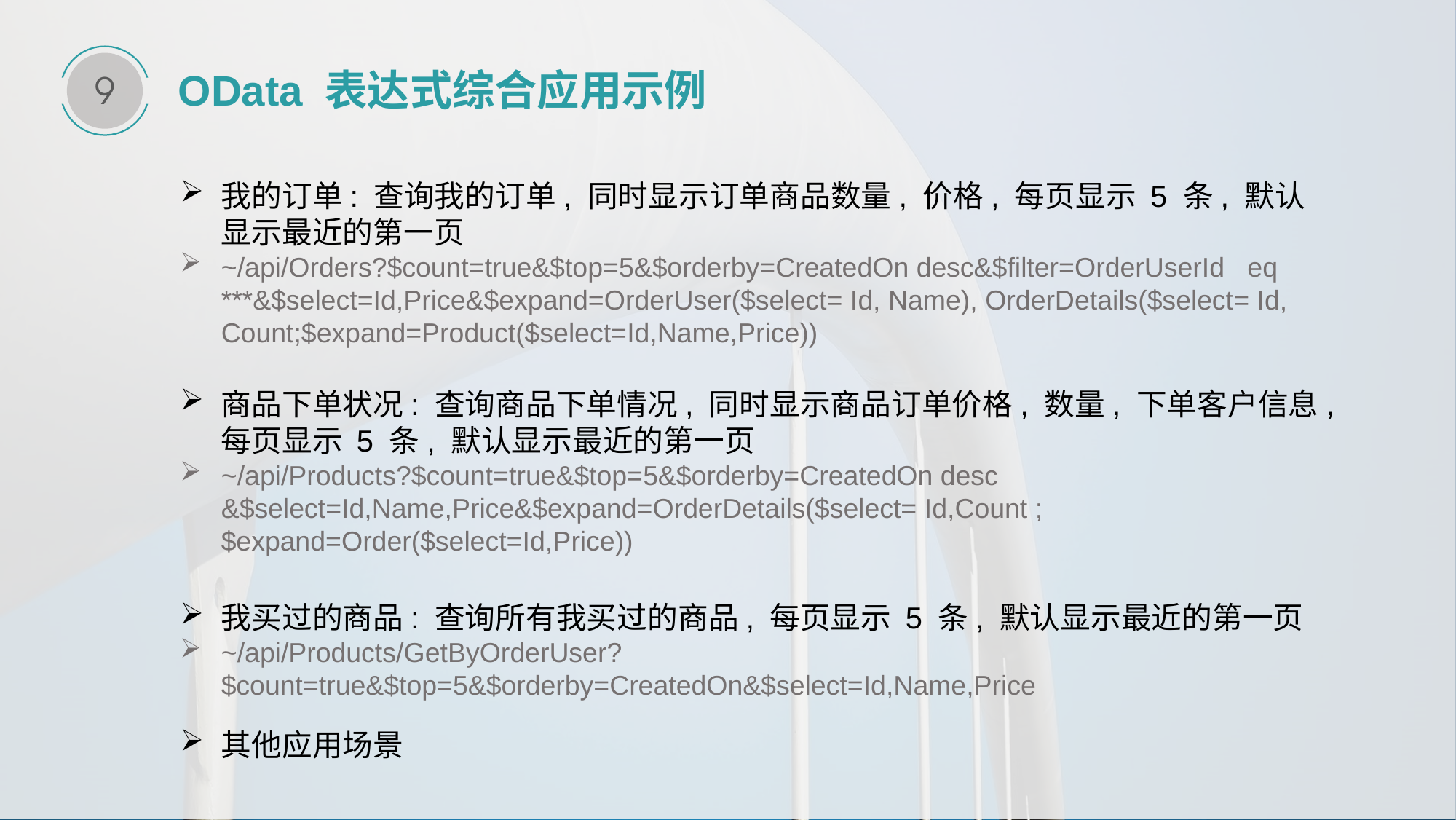

9
OData 表达式综合应用示例
我的订单: 查询我的订单, 同时显示订单商品数量, 价格, 每页显示 5 条, 默认显示最近的第一页
~/api/Orders?$count=true&$top=5&$orderby=CreatedOn desc&$filter=OrderUserId   eq ***&$select=Id,Price&$expand=OrderUser($select= Id, Name), OrderDetails($select= Id, Count;$expand=Product($select=Id,Name,Price))

商品下单状况: 查询商品下单情况, 同时显示商品订单价格, 数量, 下单客户信息,每页显示 5 条, 默认显示最近的第一页
~/api/Products?$count=true&$top=5&$orderby=CreatedOn desc &$select=Id,Name,Price&$expand=OrderDetails($select= Id,Count ; $expand=Order($select=Id,Price))
我买过的商品: 查询所有我买过的商品, 每页显示 5 条, 默认显示最近的第一页
~/api/Products/GetByOrderUser?$count=true&$top=5&$orderby=CreatedOn&$select=Id,Name,Price

其他应用场景